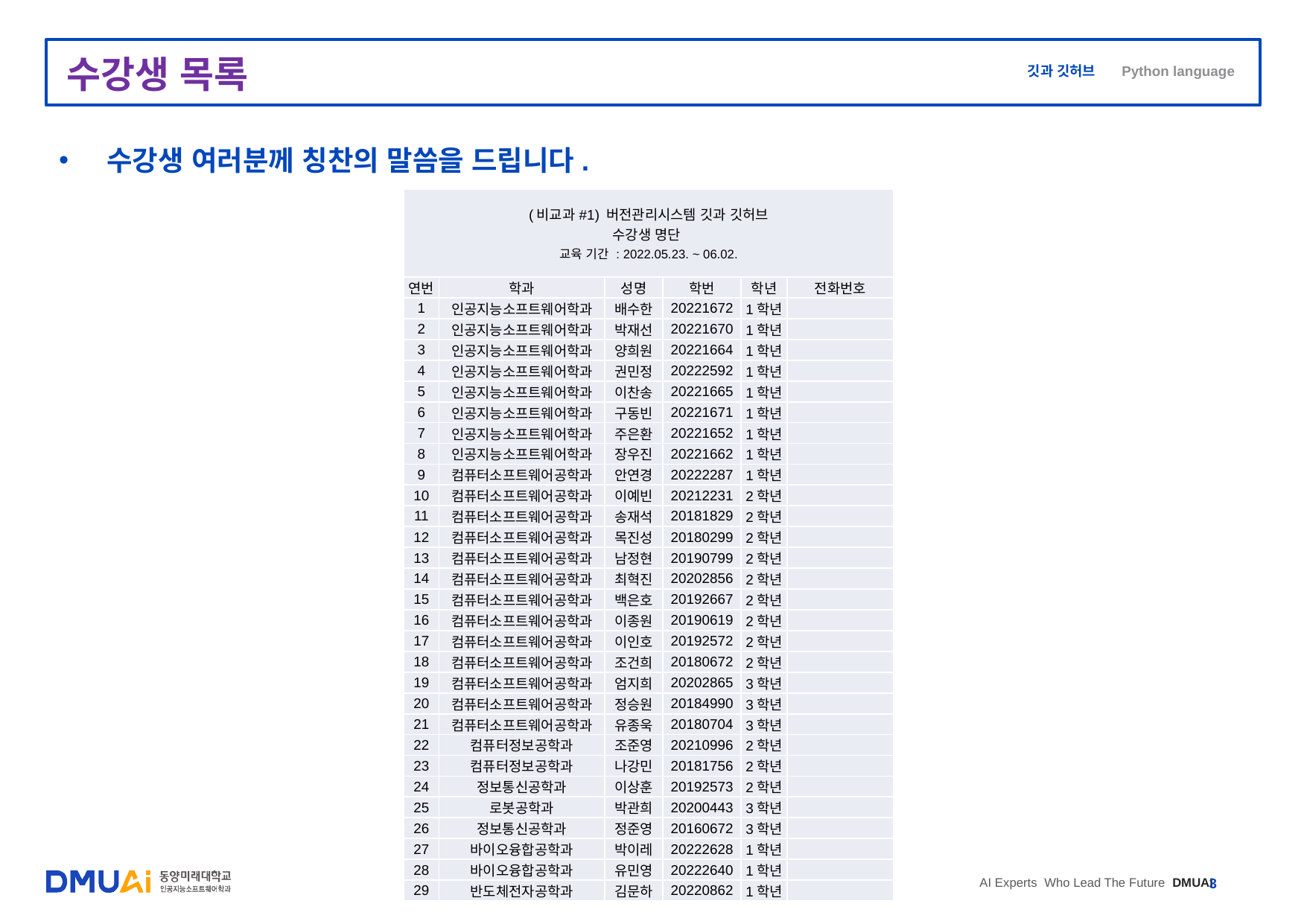

# 수강생 목록
수강생 여러분께 칭찬의 말씀을 드립니다.
| (비교과#1) 버전관리시스템 깃과 깃허브 수강생 명단 교육 기간 : 2022.05.23. ~ 06.02. |  |  |  |  |  |
| --- | --- | --- | --- | --- | --- |
| 연번 | 학과 | 성명 | 학번 | 학년 | 전화번호 |
| 1 | 인공지능소프트웨어학과 | 배수한 | 20221672 | 1학년 |  |
| 2 | 인공지능소프트웨어학과 | 박재선 | 20221670 | 1학년 |  |
| 3 | 인공지능소프트웨어학과 | 양희원 | 20221664 | 1학년 |  |
| 4 | 인공지능소프트웨어학과 | 권민정 | 20222592 | 1학년 |  |
| 5 | 인공지능소프트웨어학과 | 이찬송 | 20221665 | 1학년 |  |
| 6 | 인공지능소프트웨어학과 | 구동빈 | 20221671 | 1학년 |  |
| 7 | 인공지능소프트웨어학과 | 주은환 | 20221652 | 1학년 |  |
| 8 | 인공지능소프트웨어학과 | 장우진 | 20221662 | 1학년 |  |
| 9 | 컴퓨터소프트웨어공학과 | 안연경 | 20222287 | 1학년 |  |
| 10 | 컴퓨터소프트웨어공학과 | 이예빈 | 20212231 | 2학년 |  |
| 11 | 컴퓨터소프트웨어공학과 | 송재석 | 20181829 | 2학년 |  |
| 12 | 컴퓨터소프트웨어공학과 | 목진성 | 20180299 | 2학년 |  |
| 13 | 컴퓨터소프트웨어공학과 | 남정현 | 20190799 | 2학년 |  |
| 14 | 컴퓨터소프트웨어공학과 | 최혁진 | 20202856 | 2학년 |  |
| 15 | 컴퓨터소프트웨어공학과 | 백은호 | 20192667 | 2학년 |  |
| 16 | 컴퓨터소프트웨어공학과 | 이종원 | 20190619 | 2학년 |  |
| 17 | 컴퓨터소프트웨어공학과 | 이인호 | 20192572 | 2학년 |  |
| 18 | 컴퓨터소프트웨어공학과 | 조건희 | 20180672 | 2학년 |  |
| 19 | 컴퓨터소프트웨어공학과 | 엄지희 | 20202865 | 3학년 |  |
| 20 | 컴퓨터소프트웨어공학과 | 정승원 | 20184990 | 3학년 |  |
| 21 | 컴퓨터소프트웨어공학과 | 유종욱 | 20180704 | 3학년 |  |
| 22 | 컴퓨터정보공학과 | 조준영 | 20210996 | 2학년 |  |
| 23 | 컴퓨터정보공학과 | 나강민 | 20181756 | 2학년 |  |
| 24 | 정보통신공학과 | 이상훈 | 20192573 | 2학년 |  |
| 25 | 로봇공학과 | 박관희 | 20200443 | 3학년 |  |
| 26 | 정보통신공학과 | 정준영 | 20160672 | 3학년 |  |
| 27 | 바이오융합공학과 | 박이레 | 20222628 | 1학년 |  |
| 28 | 바이오융합공학과 | 유민영 | 20222640 | 1학년 |  |
| 29 | 반도체전자공학과 | 김문하 | 20220862 | 1학년 |  |